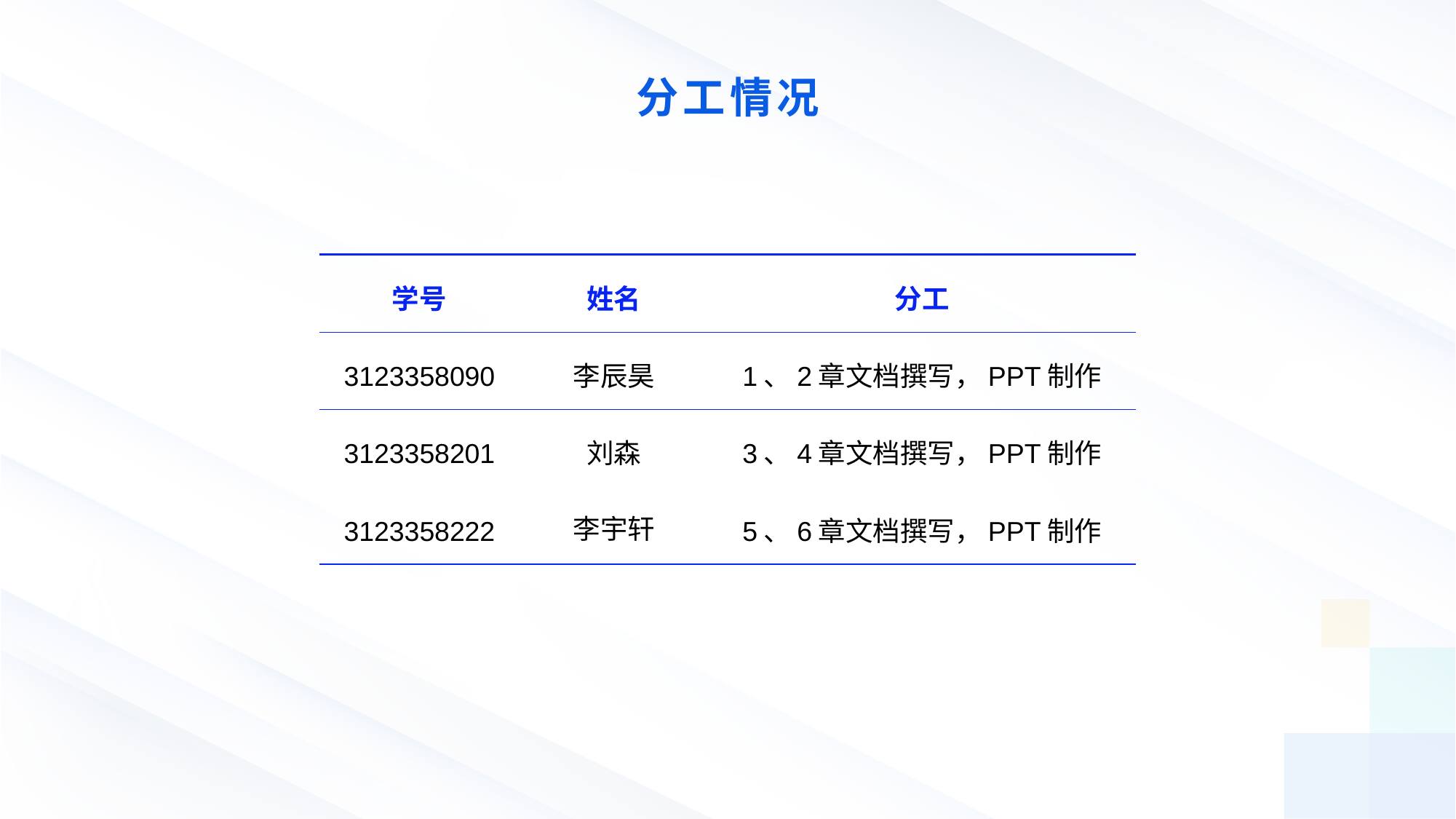

分工情况
| 学号 | 姓名 | 分工 |
| --- | --- | --- |
| 3123358090 | 李辰昊 | 1、2章文档撰写，PPT制作 |
| 3123358201 | 刘森 | 3、4章文档撰写，PPT制作 |
| 3123358222 | 李宇轩 | 5、6章文档撰写，PPT制作 |